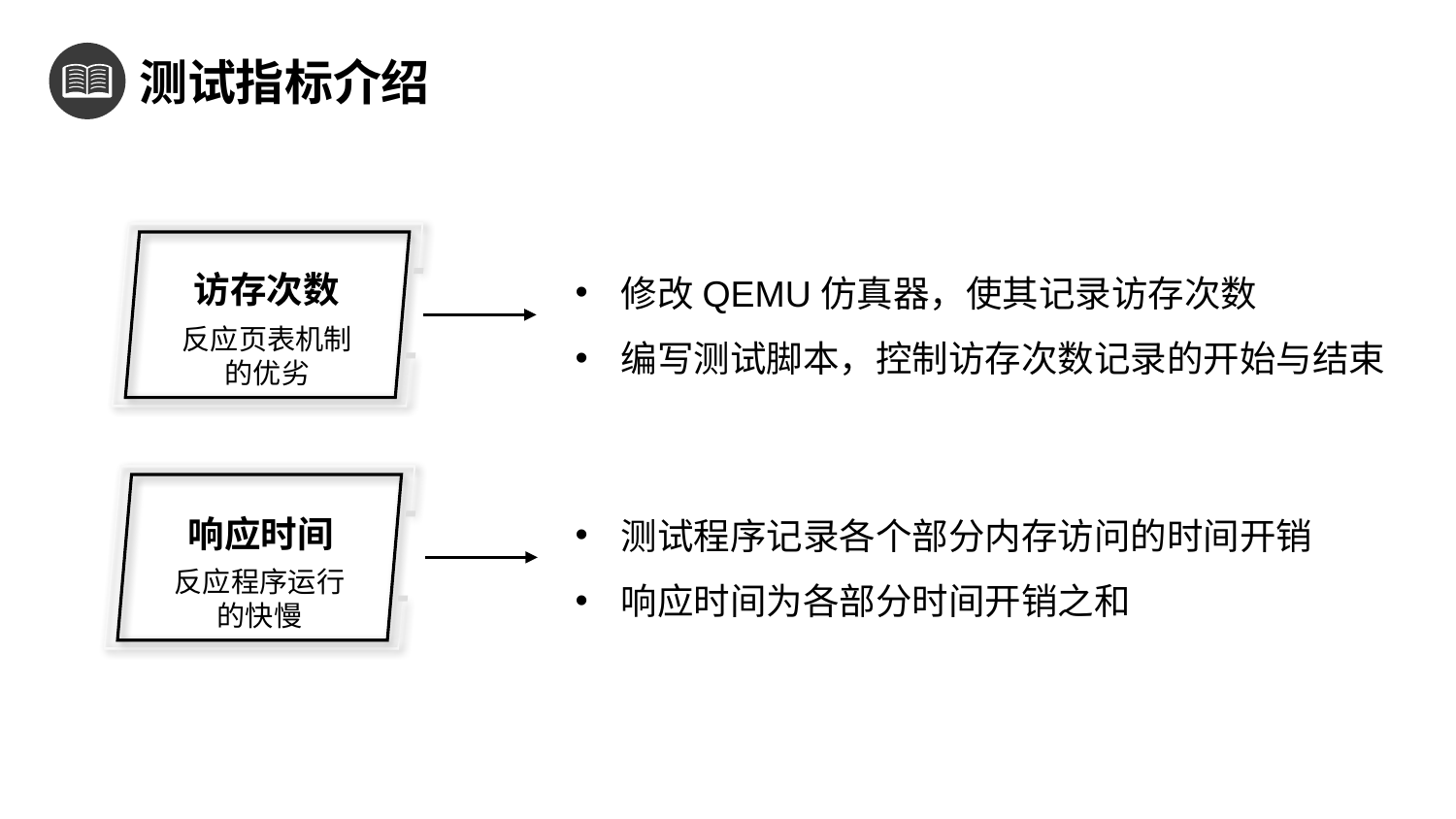

研究方案可行性说明

测试指标介绍

访存次数
修改QEMU仿真器，使其记录访存次数
编写测试脚本，控制访存次数记录的开始与结束
反应页表机制的优劣

测试程序记录各个部分内存访问的时间开销
响应时间为各部分时间开销之和
响应时间
反应程序运行的快慢